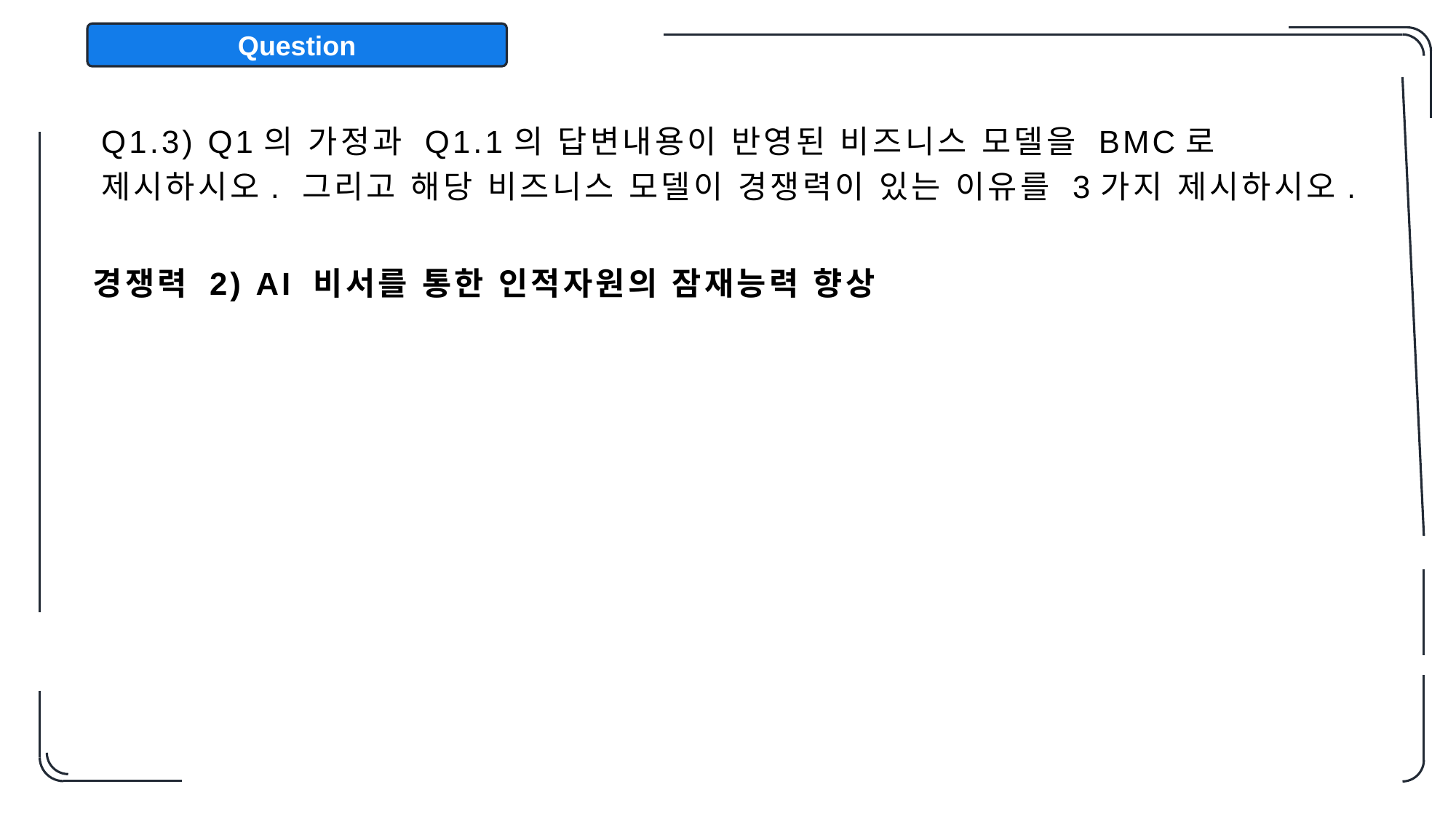

Question

Q1.3) Q1의 가정과 Q1.1의 답변내용이 반영된 비즈니스 모델을 BMC로 제시하시오. 그리고 해당 비즈니스 모델이 경쟁력이 있는 이유를 3가지 제시하시오.
경쟁력 2) AI 비서를 통한 인적자원의 잠재능력 향상